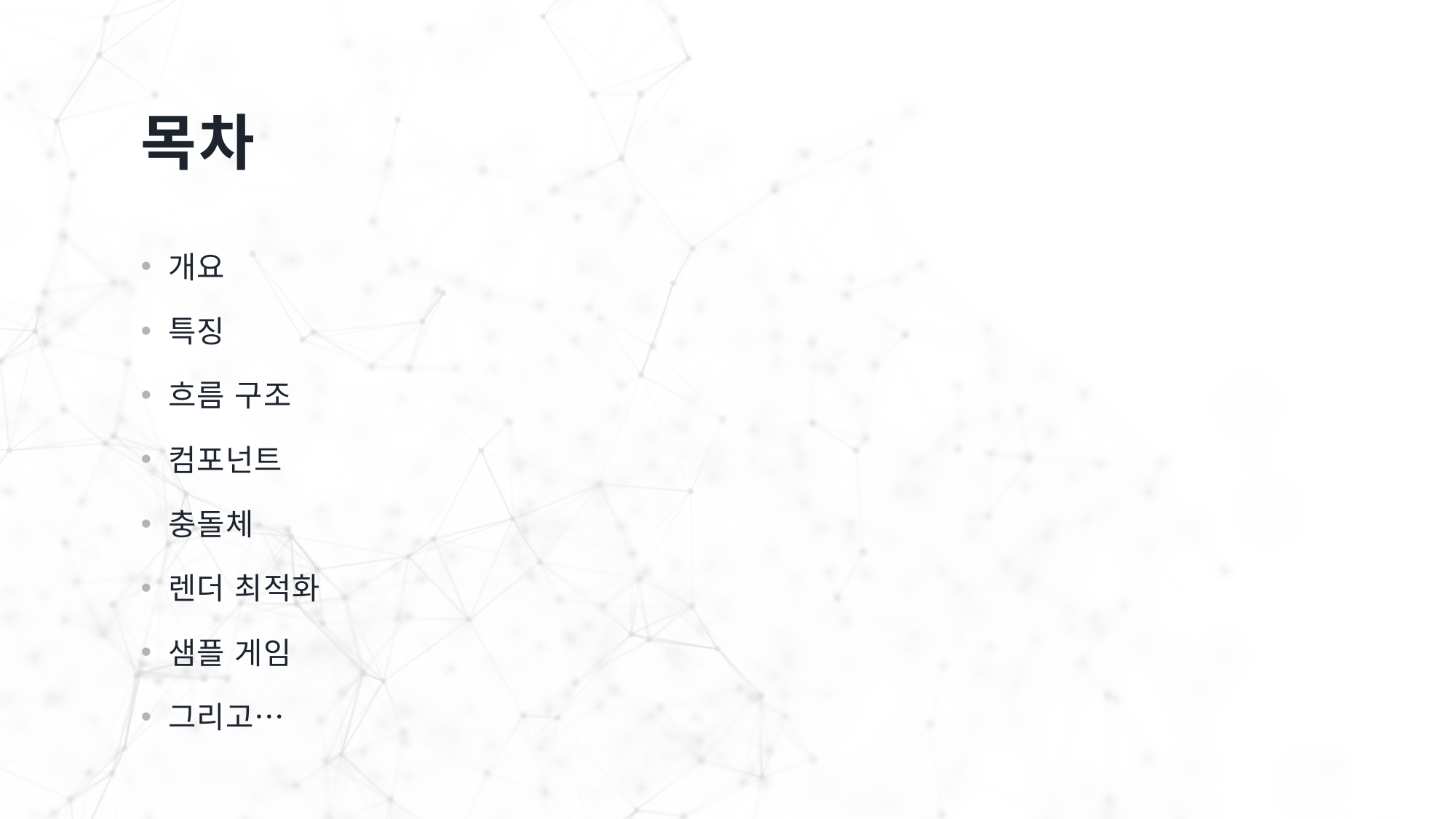

# 목차
개요
특징
흐름 구조
컴포넌트
충돌체
렌더 최적화
샘플 게임
그리고…